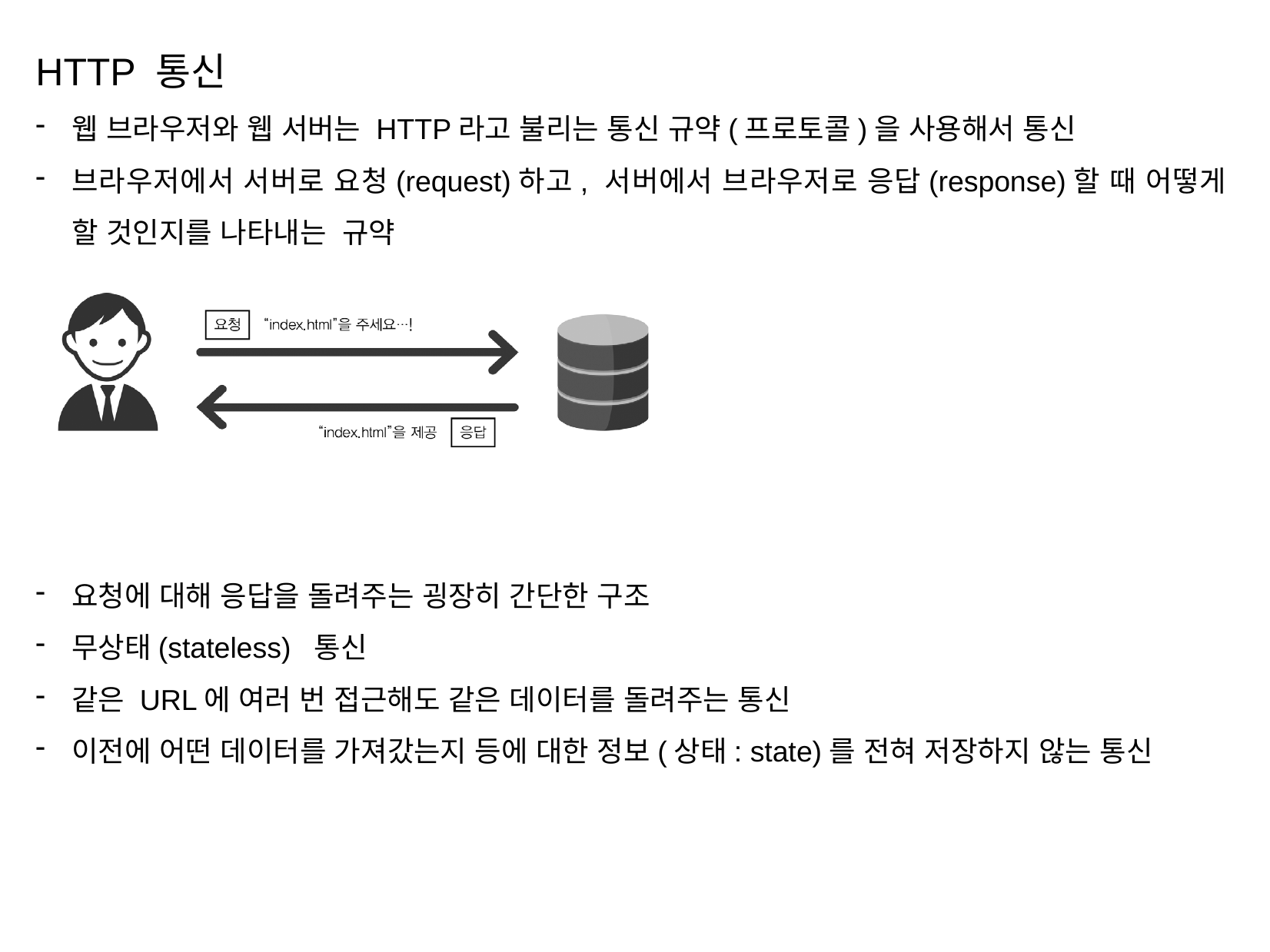

HTTP 통신
웹 브라우저와 웹 서버는 HTTP라고 불리는 통신 규약(프로토콜)을 사용해서 통신
브라우저에서 서버로 요청(request)하고, 서버에서 브라우저로 응답(response)할 때 어떻게  할 것인지를 나타내는  규약

요청에 대해 응답을 돌려주는 굉장히 간단한 구조
무상태(stateless)  통신
같은 URL에 여러 번 접근해도 같은 데이터를 돌려주는 통신
이전에 어떤 데이터를 가져갔는지 등에 대한 정보(상태: state)를 전혀 저장하지 않는 통신